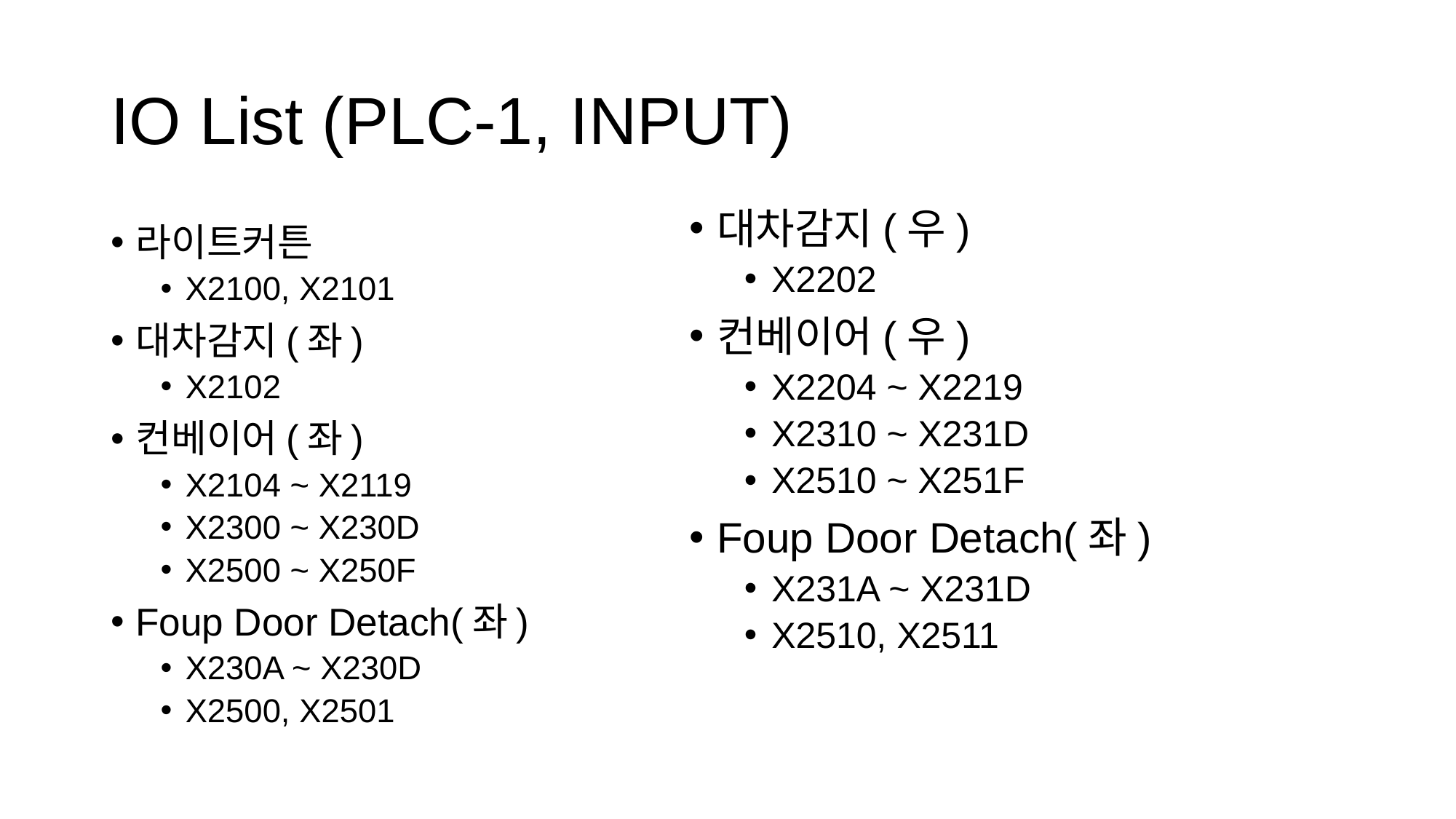

# IO List (PLC-1, INPUT)
대차감지(우)
X2202
컨베이어(우)
X2204 ~ X2219
X2310 ~ X231D
X2510 ~ X251F
Foup Door Detach(좌)
X231A ~ X231D
X2510, X2511

라이트커튼
X2100, X2101
대차감지(좌)
X2102
컨베이어(좌)
X2104 ~ X2119
X2300 ~ X230D
X2500 ~ X250F
Foup Door Detach(좌)
X230A ~ X230D
X2500, X2501